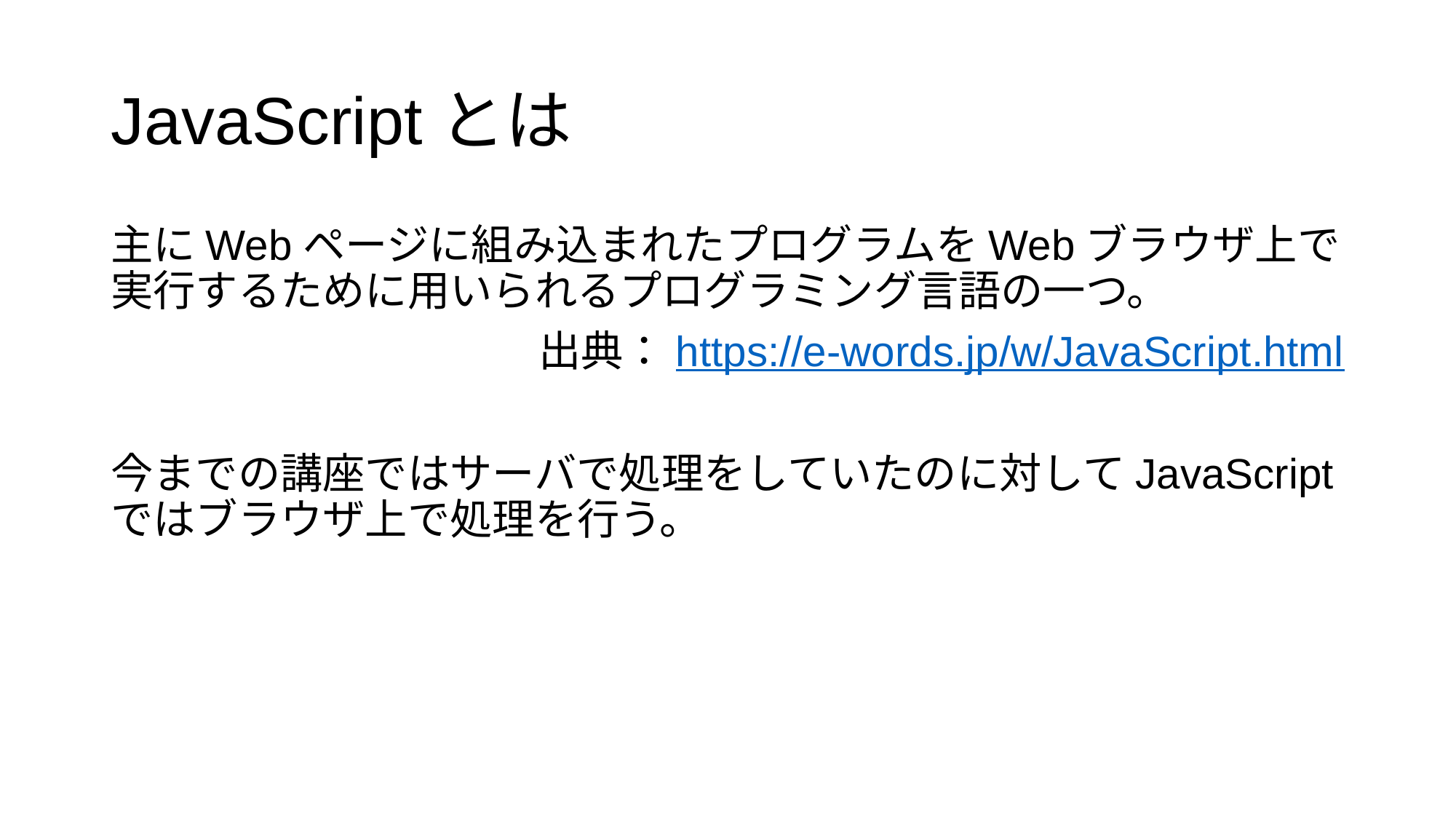

# JavaScriptとは
主にWebページに組み込まれたプログラムをWebブラウザ上で実行するために用いられるプログラミング言語の一つ。
出典：https://e-words.jp/w/JavaScript.html

今までの講座ではサーバで処理をしていたのに対してJavaScriptではブラウザ上で処理を行う。